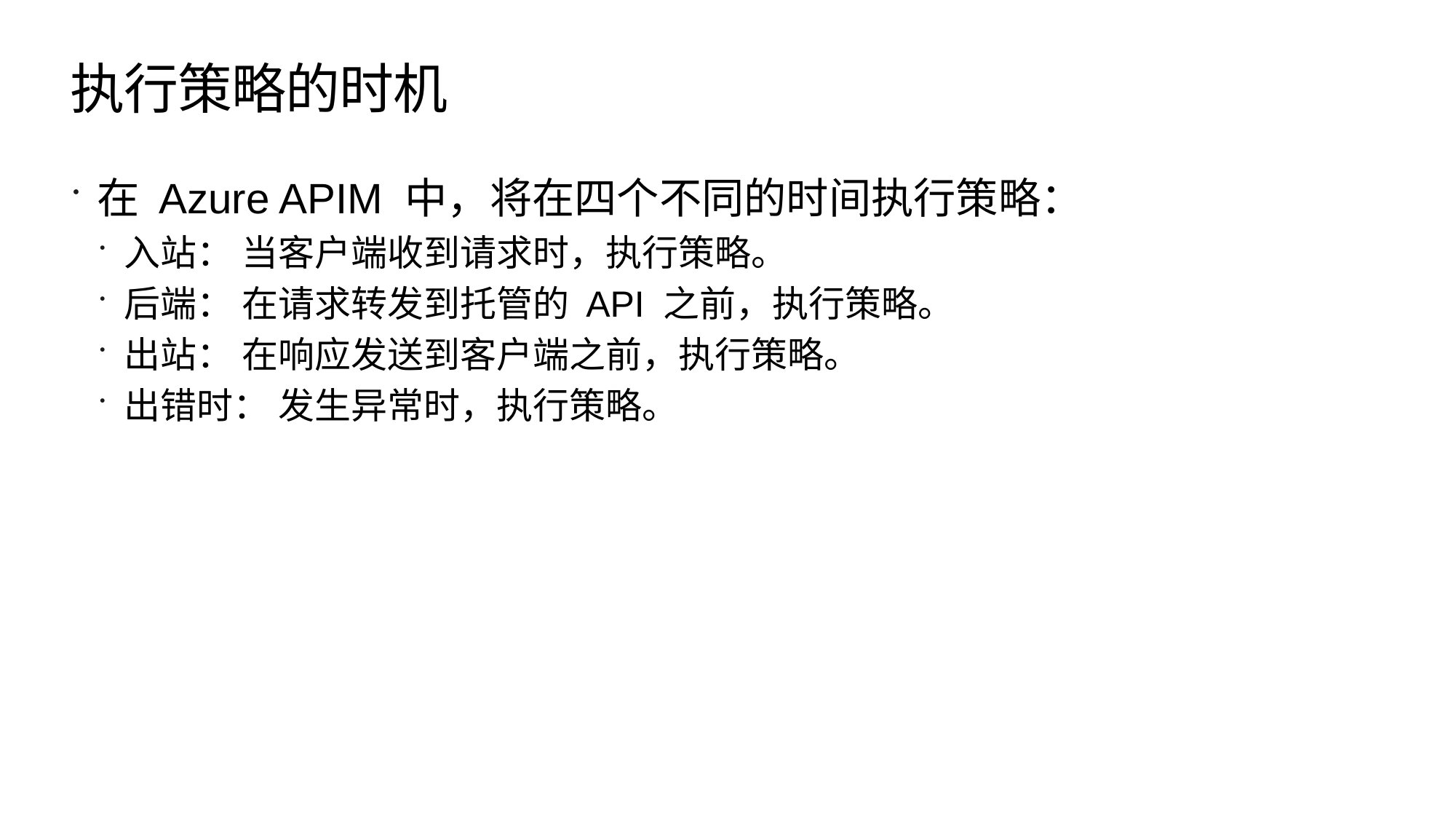

# 执行策略的时机
在 Azure APIM 中，将在四个不同的时间执行策略：
入站： 当客户端收到请求时，执行策略。
后端： 在请求转发到托管的 API 之前，执行策略。
出站： 在响应发送到客户端之前，执行策略。
出错时： 发生异常时，执行策略。